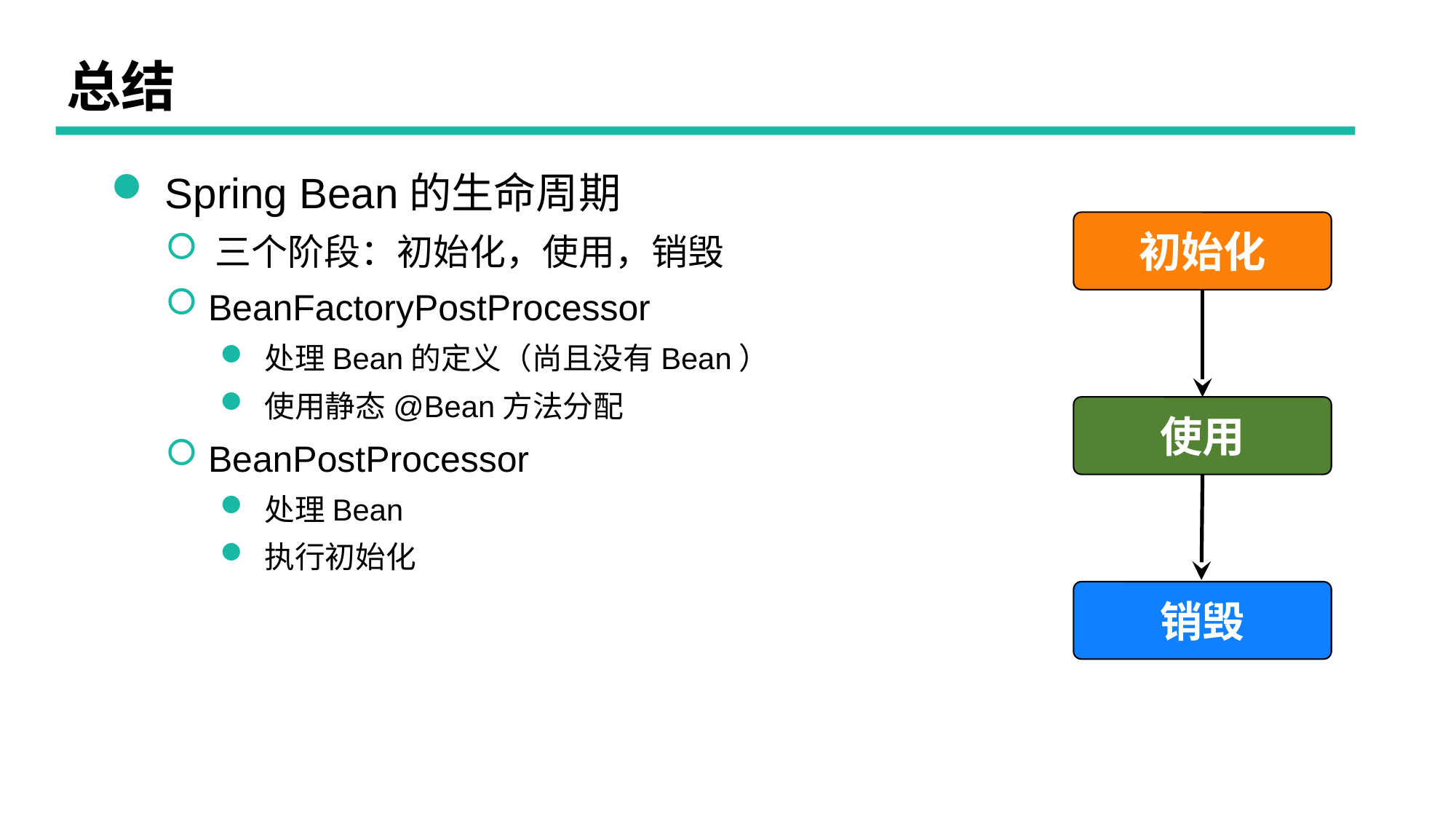

# 总结
 Spring Bean的生命周期
 三个阶段：初始化，使用，销毁
 BeanFactoryPostProcessor
 处理Bean的定义（尚且没有Bean）
 使用静态@Bean方法分配
 BeanPostProcessor
 处理Bean
 执行初始化
初始化
使用
销毁